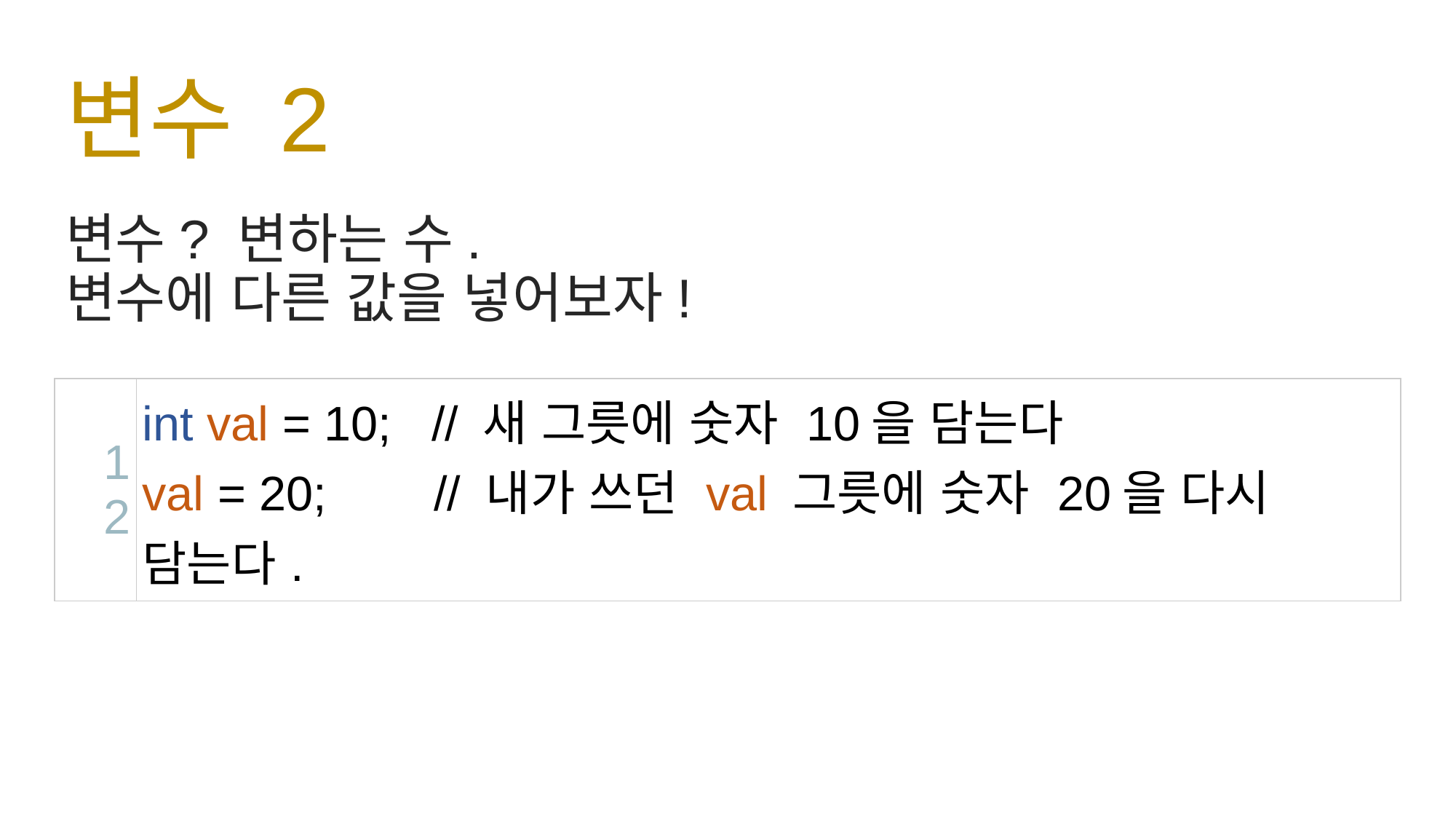

# 변수 2
변수? 변하는 수.
변수에 다른 값을 넣어보자!

| 1 2 | int val = 10; // 새 그릇에 숫자 10을 담는다 val = 20; // 내가 쓰던 val 그릇에 숫자 20을 다시 담는다. |
| --- | --- |